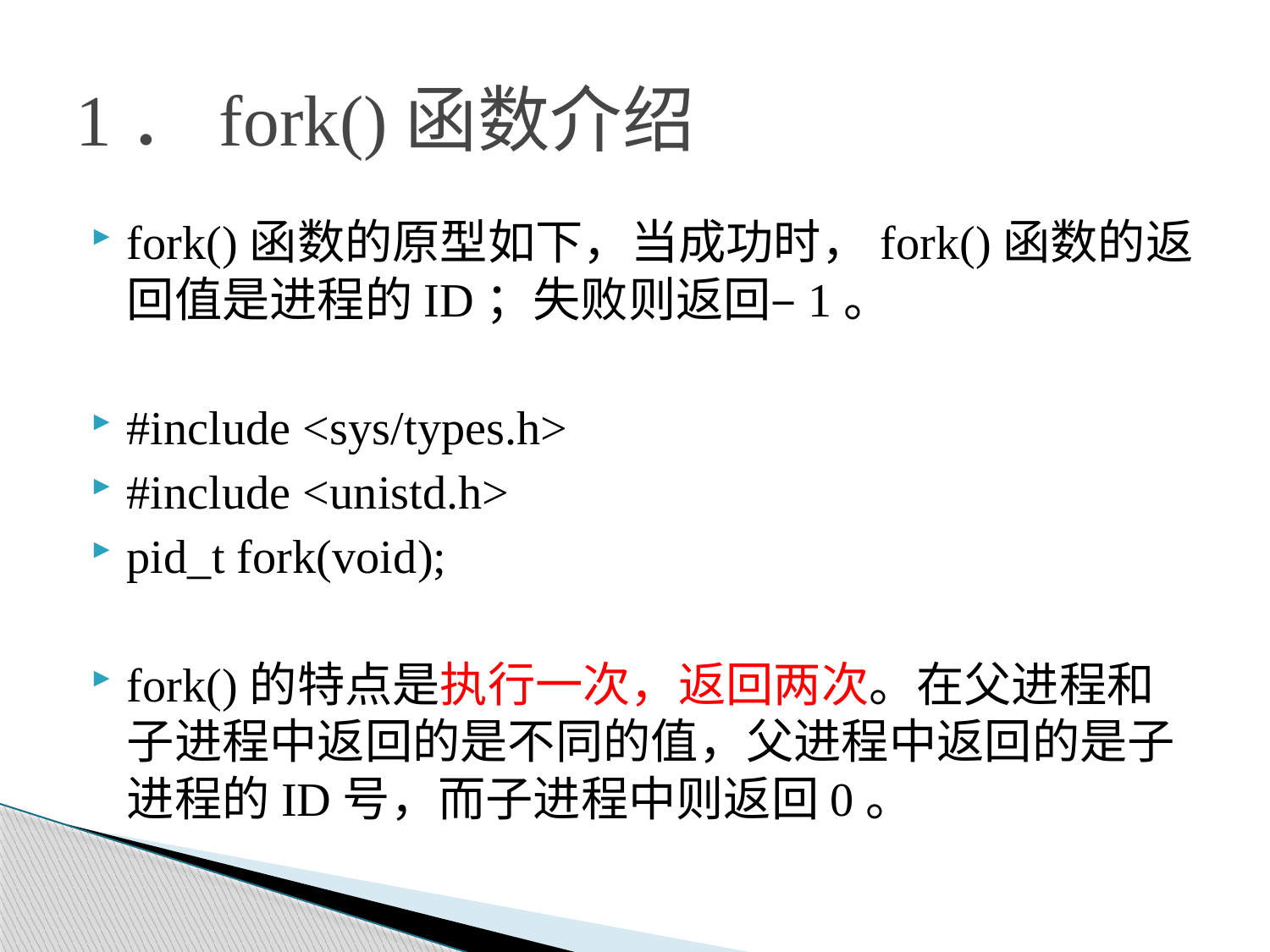

# 1．fork()函数介绍
fork()函数的原型如下，当成功时，fork()函数的返回值是进程的ID；失败则返回–1。

#include <sys/types.h>
#include <unistd.h>
pid_t fork(void);

fork()的特点是执行一次，返回两次。在父进程和子进程中返回的是不同的值，父进程中返回的是子进程的ID号，而子进程中则返回0。